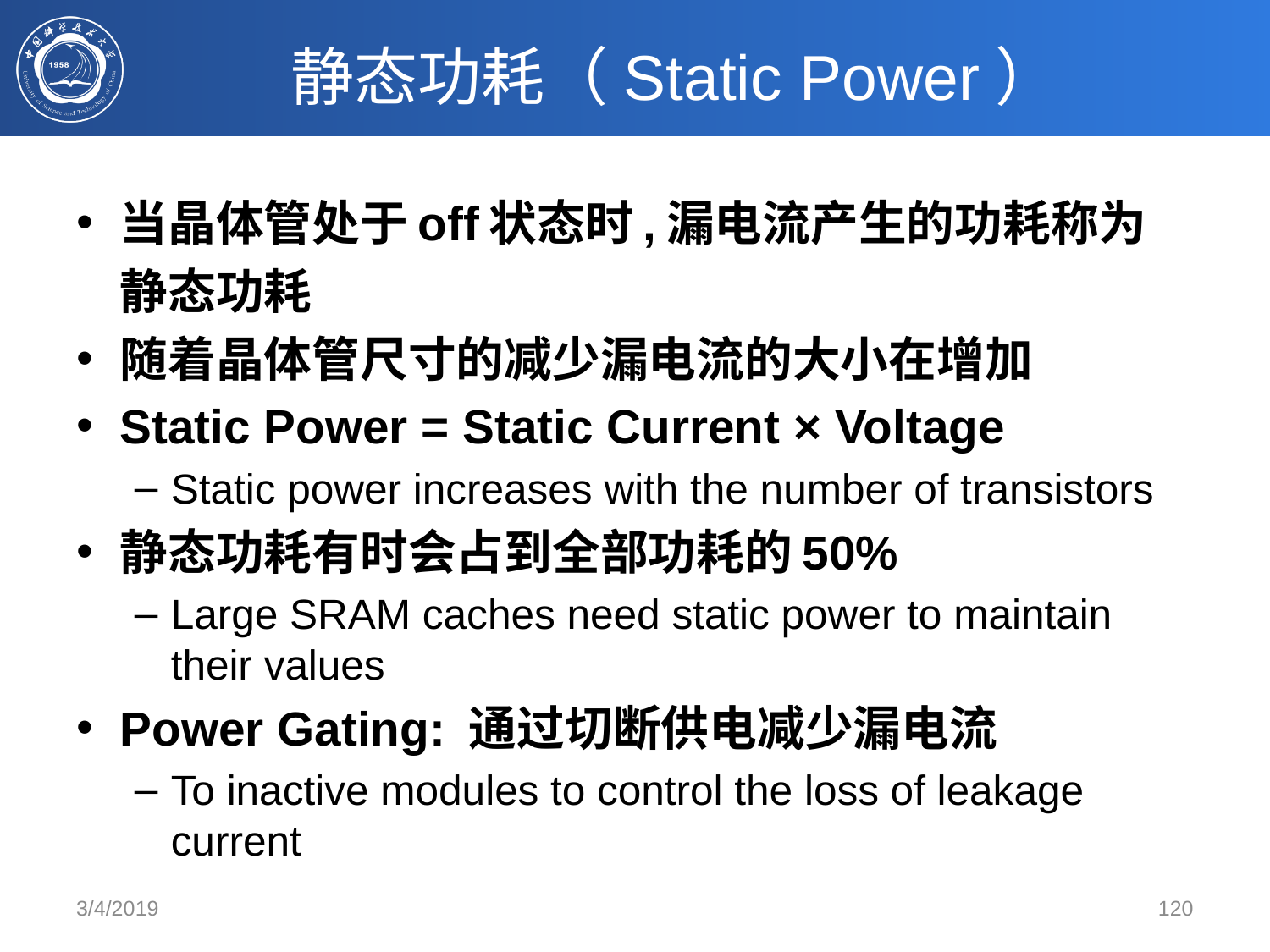

# 静态功耗（Static Power）
当晶体管处于off状态时,漏电流产生的功耗称为静态功耗
随着晶体管尺寸的减少漏电流的大小在增加
Static Power = Static Current × Voltage
Static power increases with the number of transistors
静态功耗有时会占到全部功耗的50%
Large SRAM caches need static power to maintain their values
Power Gating: 通过切断供电减少漏电流
To inactive modules to control the loss of leakage current
3/4/2019
120